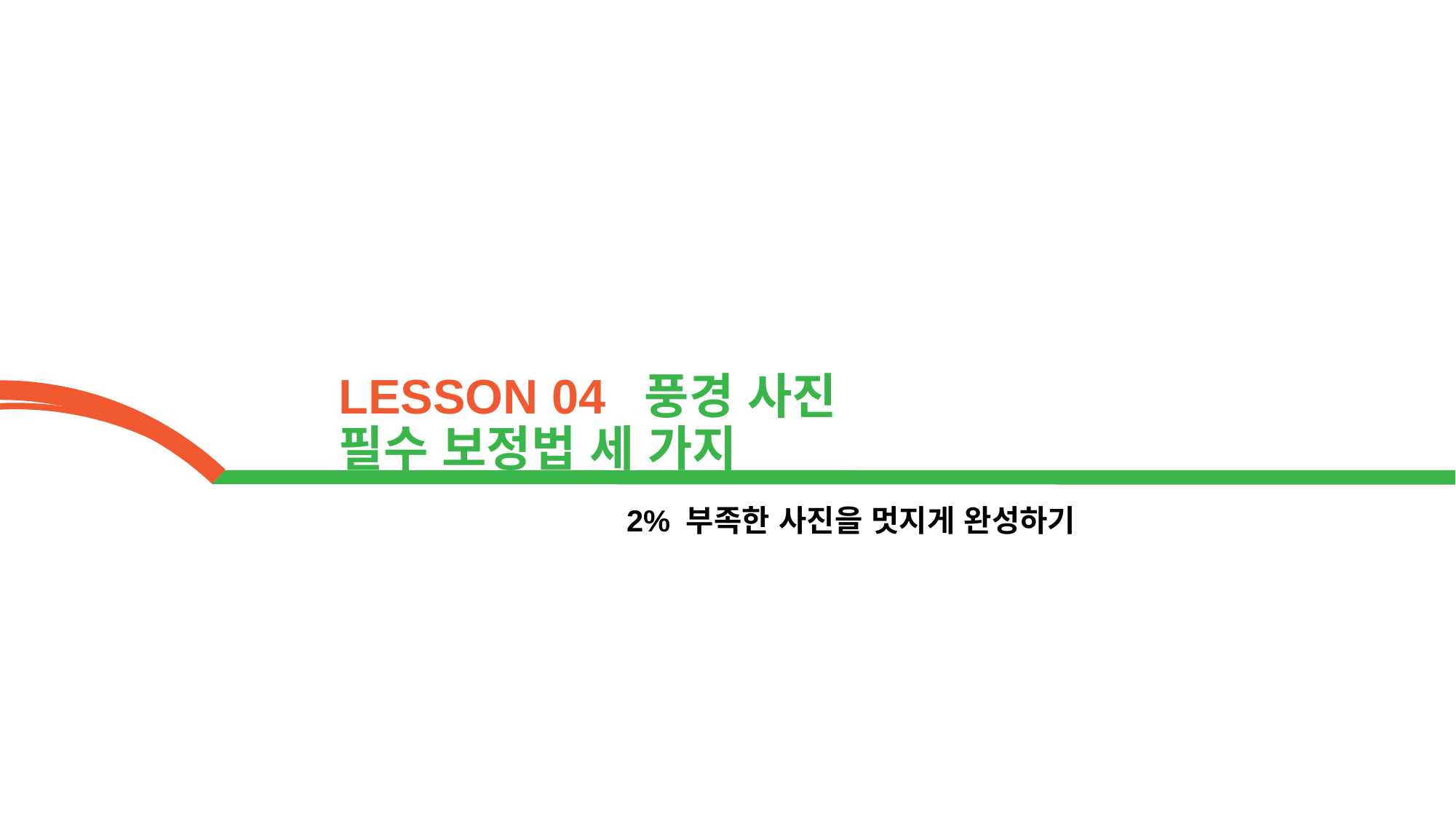

LESSON 04  풍경 사진 필수 보정법 세 가지
2% 부족한 사진을 멋지게 완성하기